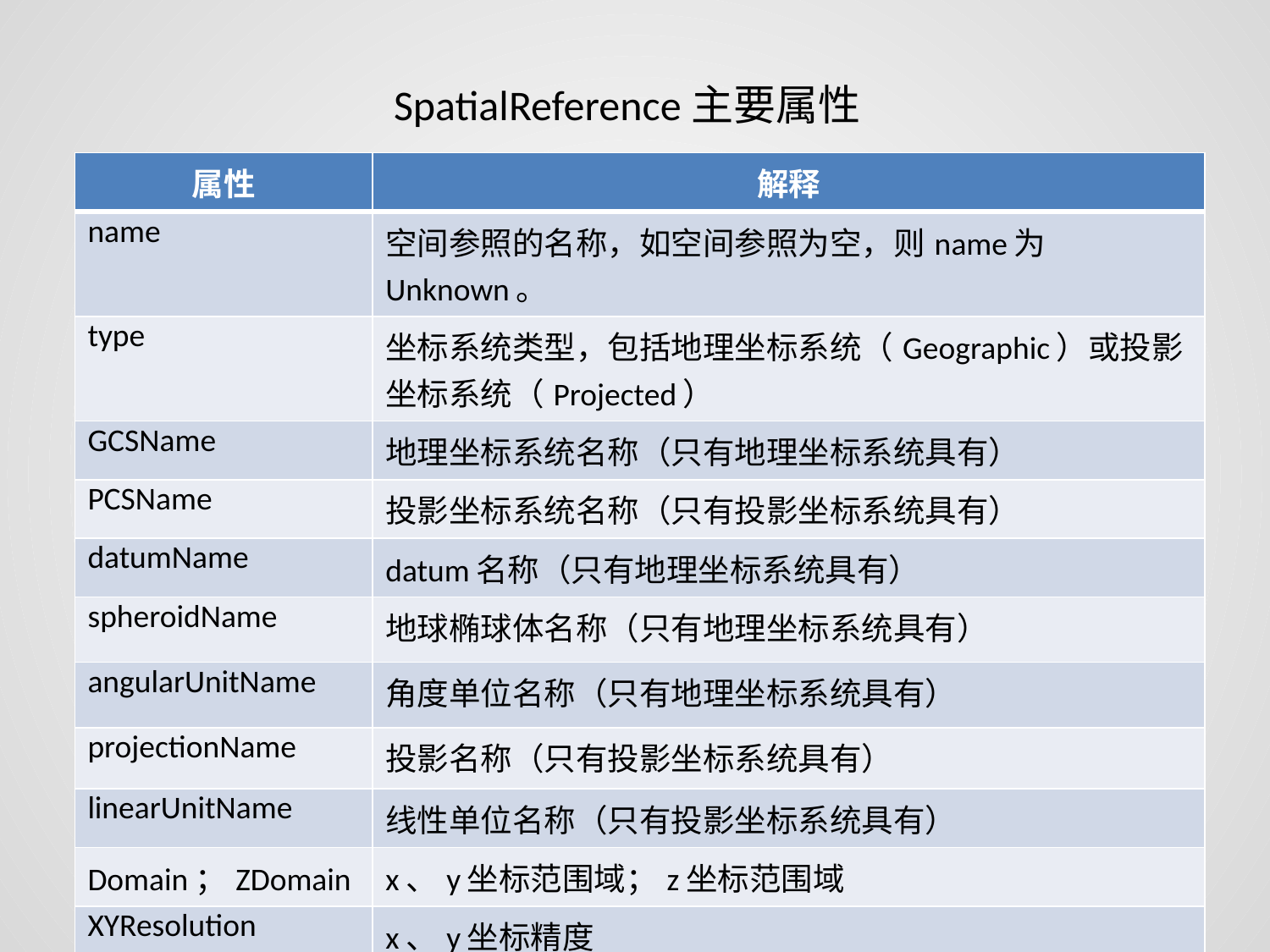

SpatialReference主要属性
| 属性 | 解释 |
| --- | --- |
| name | 空间参照的名称，如空间参照为空，则name为Unknown。 |
| type | 坐标系统类型，包括地理坐标系统（Geographic）或投影坐标系统（Projected） |
| GCSName | 地理坐标系统名称（只有地理坐标系统具有） |
| PCSName | 投影坐标系统名称（只有投影坐标系统具有） |
| datumName | datum名称（只有地理坐标系统具有） |
| spheroidName | 地球椭球体名称（只有地理坐标系统具有） |
| angularUnitName | 角度单位名称（只有地理坐标系统具有） |
| projectionName | 投影名称（只有投影坐标系统具有） |
| linearUnitName | 线性单位名称（只有投影坐标系统具有） |
| Domain；ZDomain | x、y坐标范围域；z坐标范围域 |
| XYResolution | x、y坐标精度 |